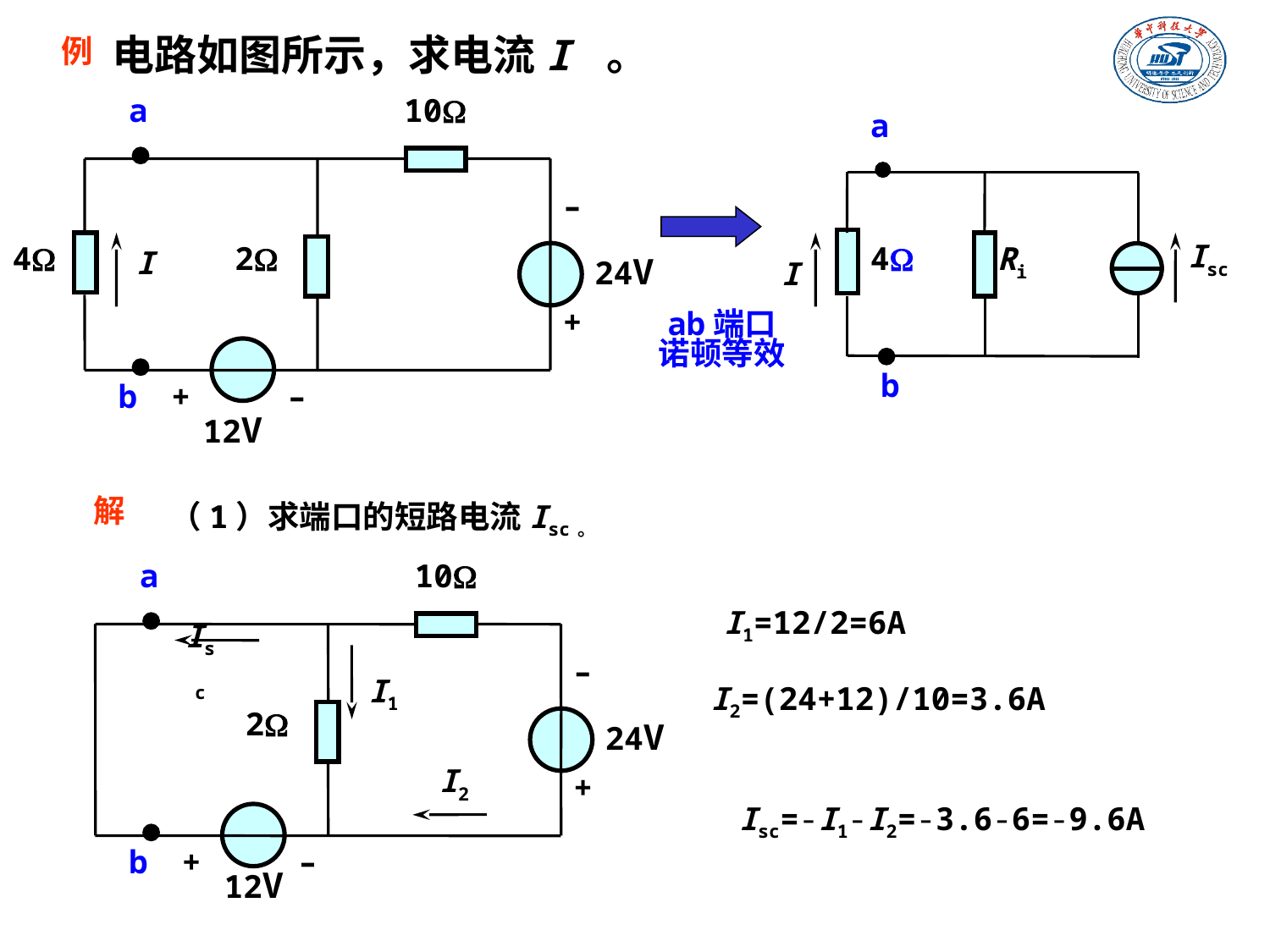

例
电路如图所示，求电流I 。
a
10Ω

–
I
4Ω

2Ω

24V

+

b
+

–
12V
a

Isc

4Ω

Ri

I

b

ab端口
诺顿等效
解
（1）求端口的短路电流Isc。
a
10Ω

Isc

–
I1
2Ω

24V

I2

+

b
+

–
12V
I1=12/2=6A
 I2=(24+12)/10=3.6A
Isc=-I1-I2=-3.6-6=-9.6A